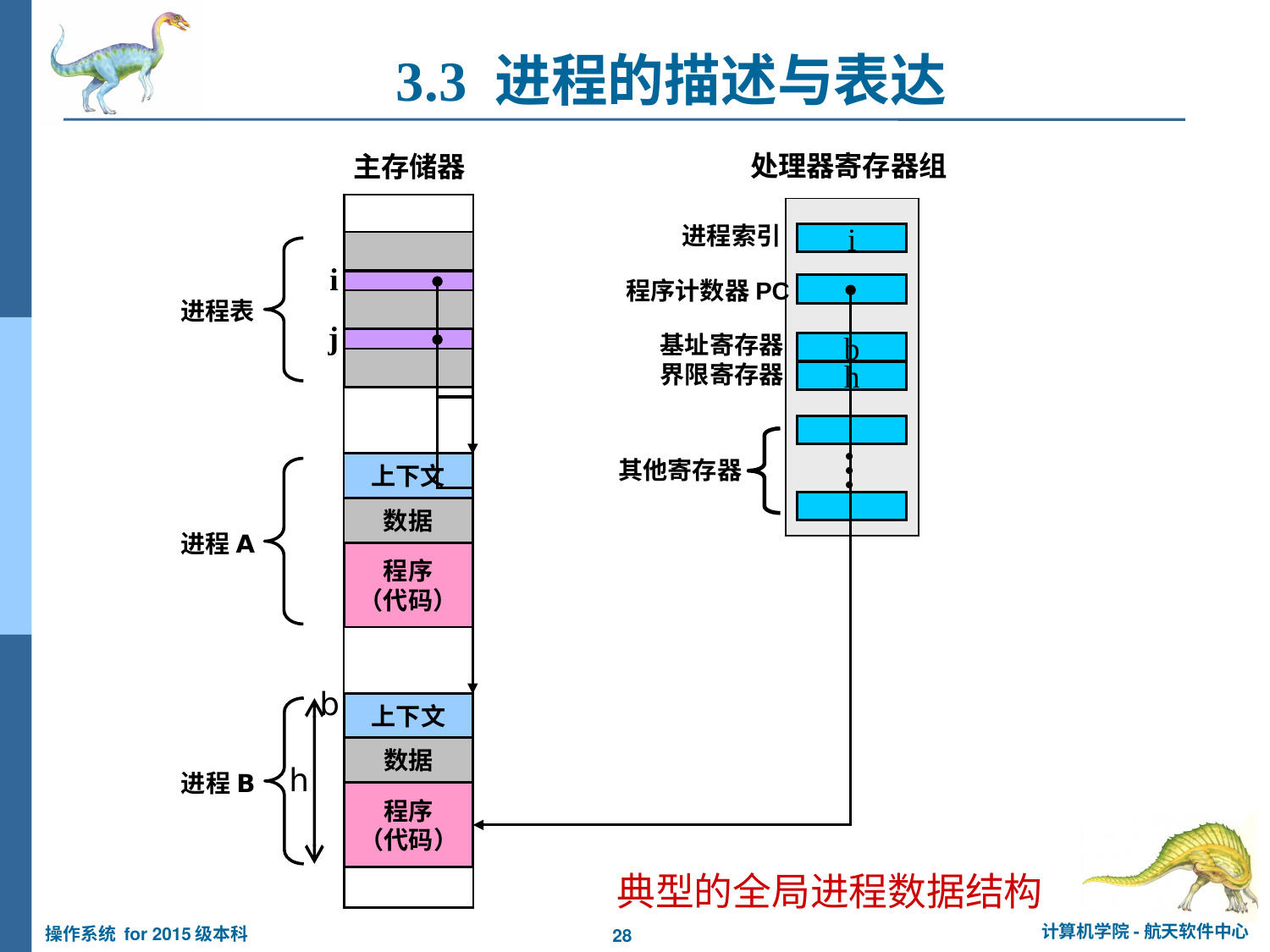

3.3 进程的描述与表达
处理器寄存器组
主存储器

进程索引
i

i
程序计数器PC
进程表

j

b
基址寄存器
界限寄存器

h

…

其他寄存器
上下文

数据
进程A
程序
（代码）

      b

h

上下文

数据
进程B
程序
（代码）
典型的全局进程数据结构